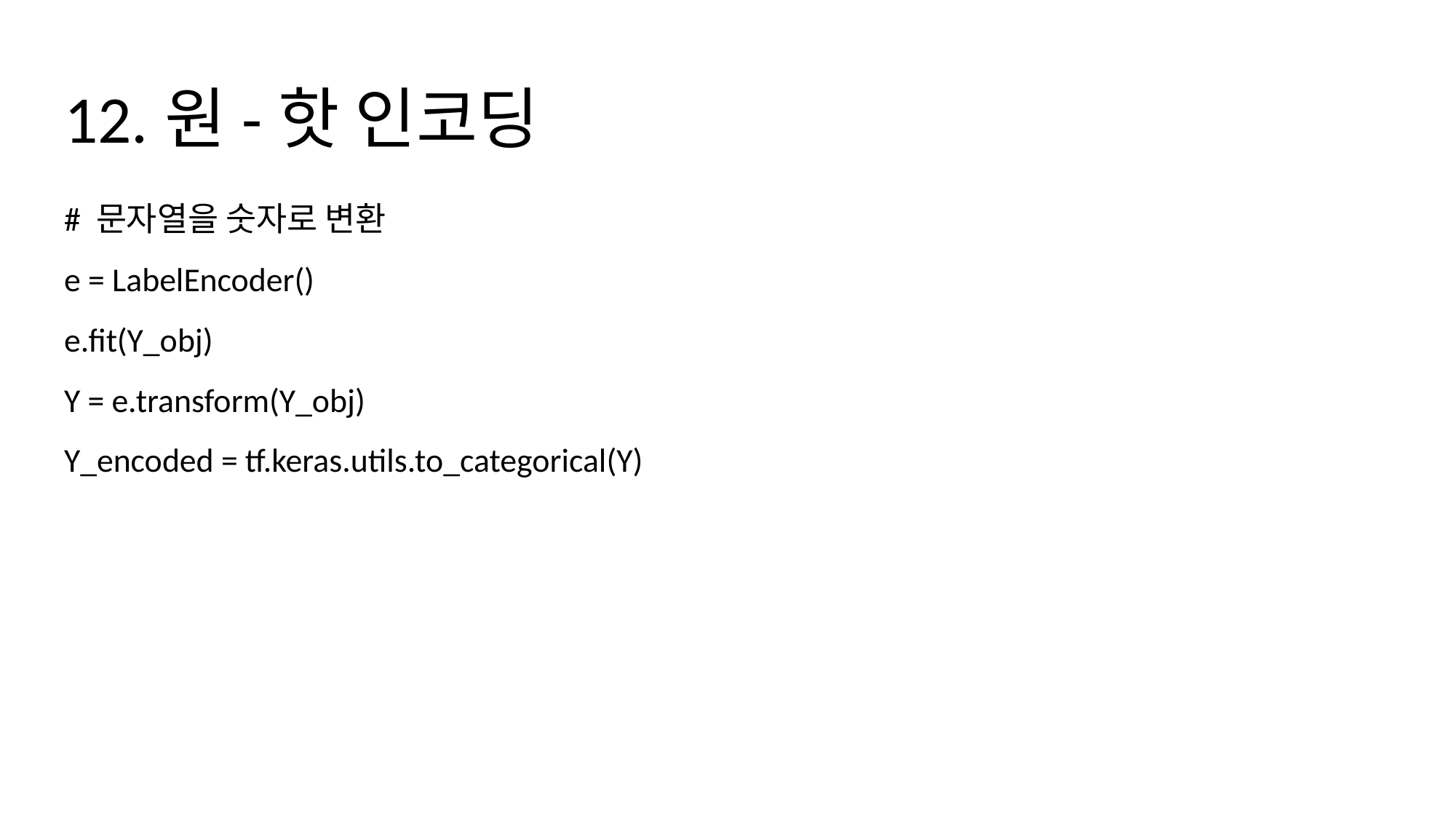

# 12.원-핫 인코딩
# 문자열을 숫자로 변환
e = LabelEncoder()
e.fit(Y_obj)
Y = e.transform(Y_obj)
Y_encoded = tf.keras.utils.to_categorical(Y)